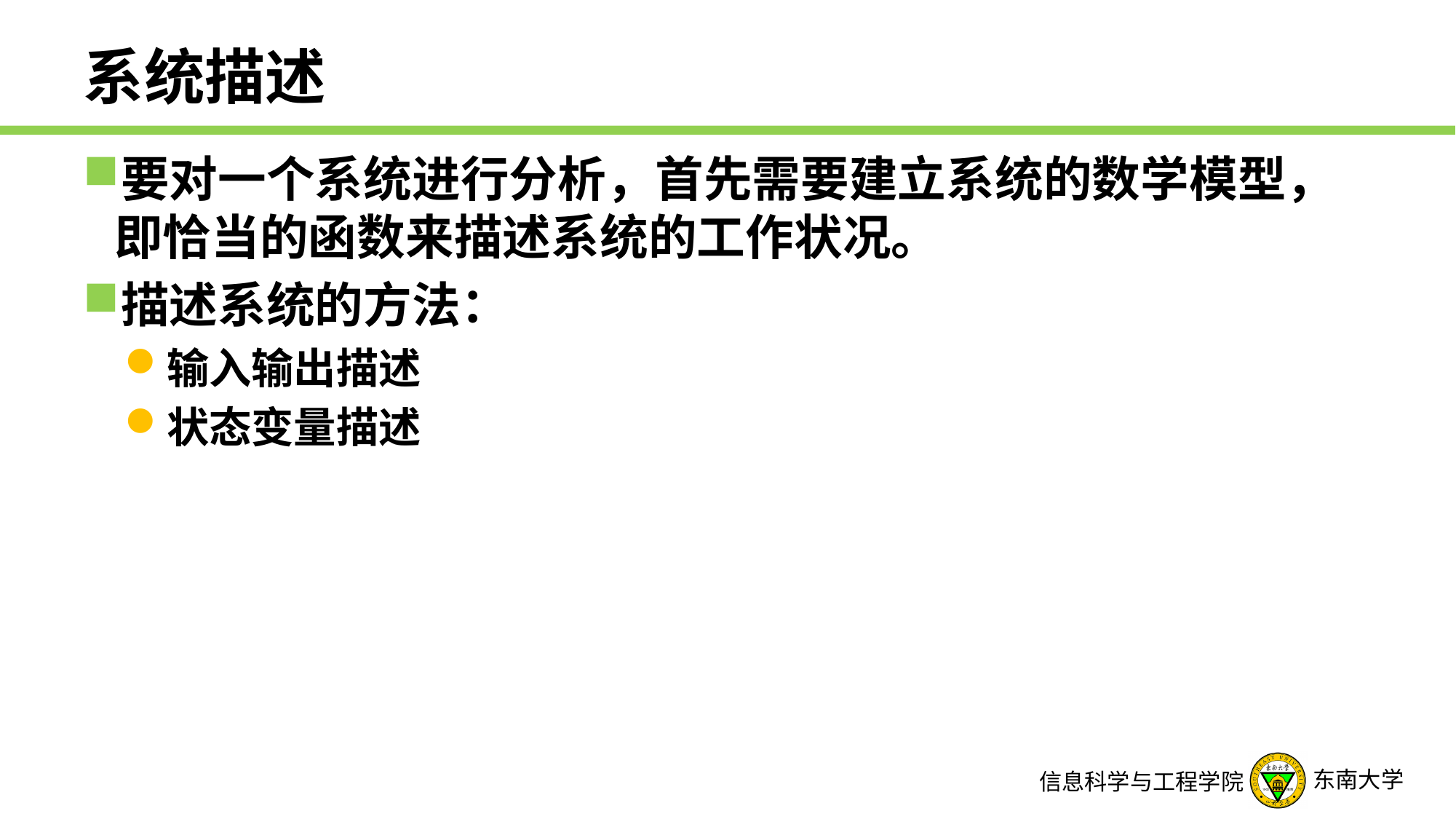

# 系统描述
要对一个系统进行分析，首先需要建立系统的数学模型，即恰当的函数来描述系统的工作状况。
描述系统的方法：
输入输出描述
状态变量描述